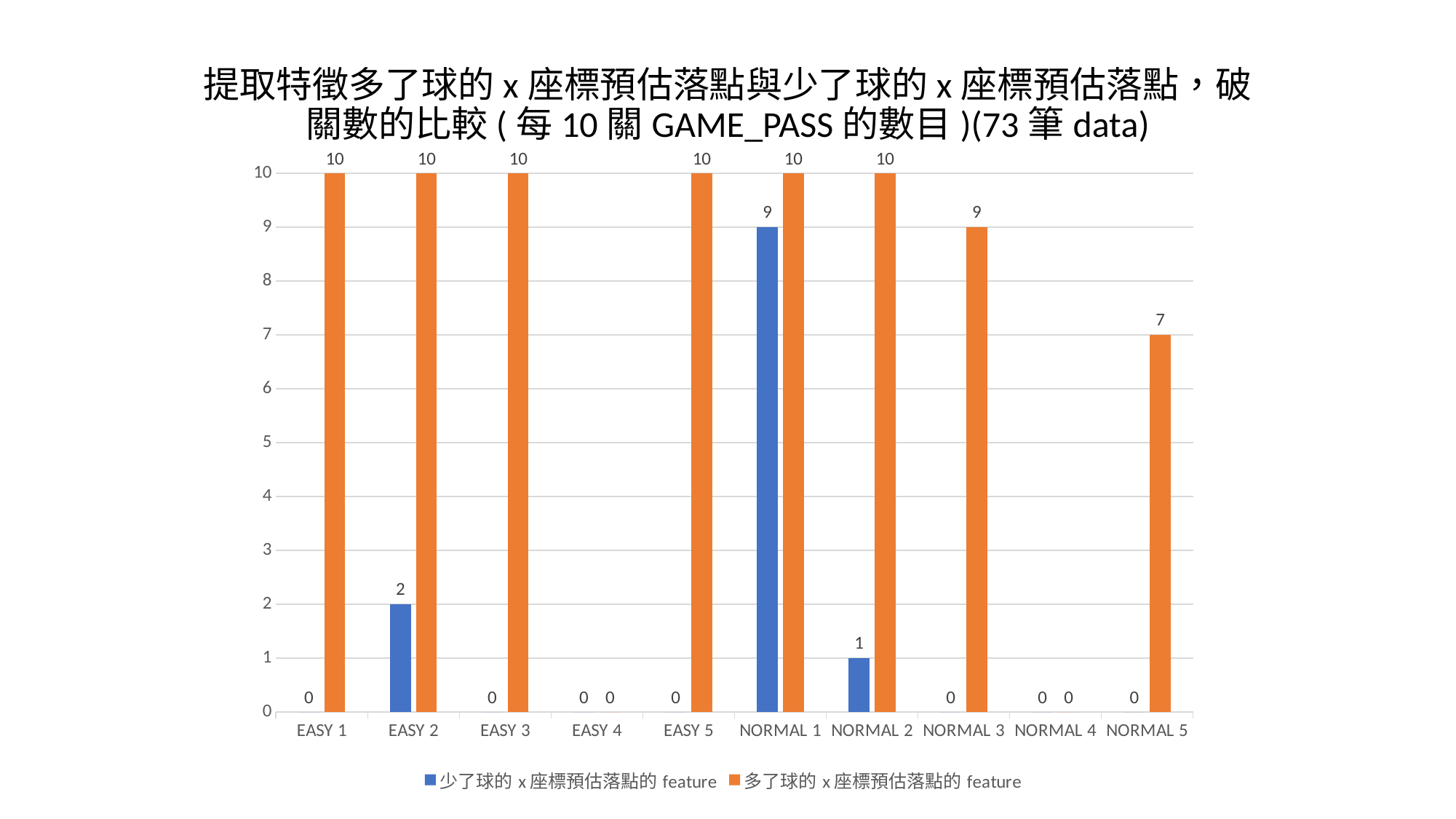

# 提取特徵多了球的x座標預估落點與少了球的x座標預估落點，破關數的比較(每10關GAME_PASS的數目)(73筆data)

### Chart

| Category | 少了球的x座標預估落點的feature | 多了球的x座標預估落點的feature |
|---|---|---|
| EASY 1 | 0.0 | 10.0 |
| EASY 2 | 2.0 | 10.0 |
| EASY 3 | 0.0 | 10.0 |
| EASY 4 | 0.0 | 0.0 |
| EASY 5 | 0.0 | 10.0 |
| NORMAL 1 | 9.0 | 10.0 |
| NORMAL 2 | 1.0 | 10.0 |
| NORMAL 3 | 0.0 | 9.0 |
| NORMAL 4 | 0.0 | 0.0 |
| NORMAL 5 | 0.0 | 7.0 |